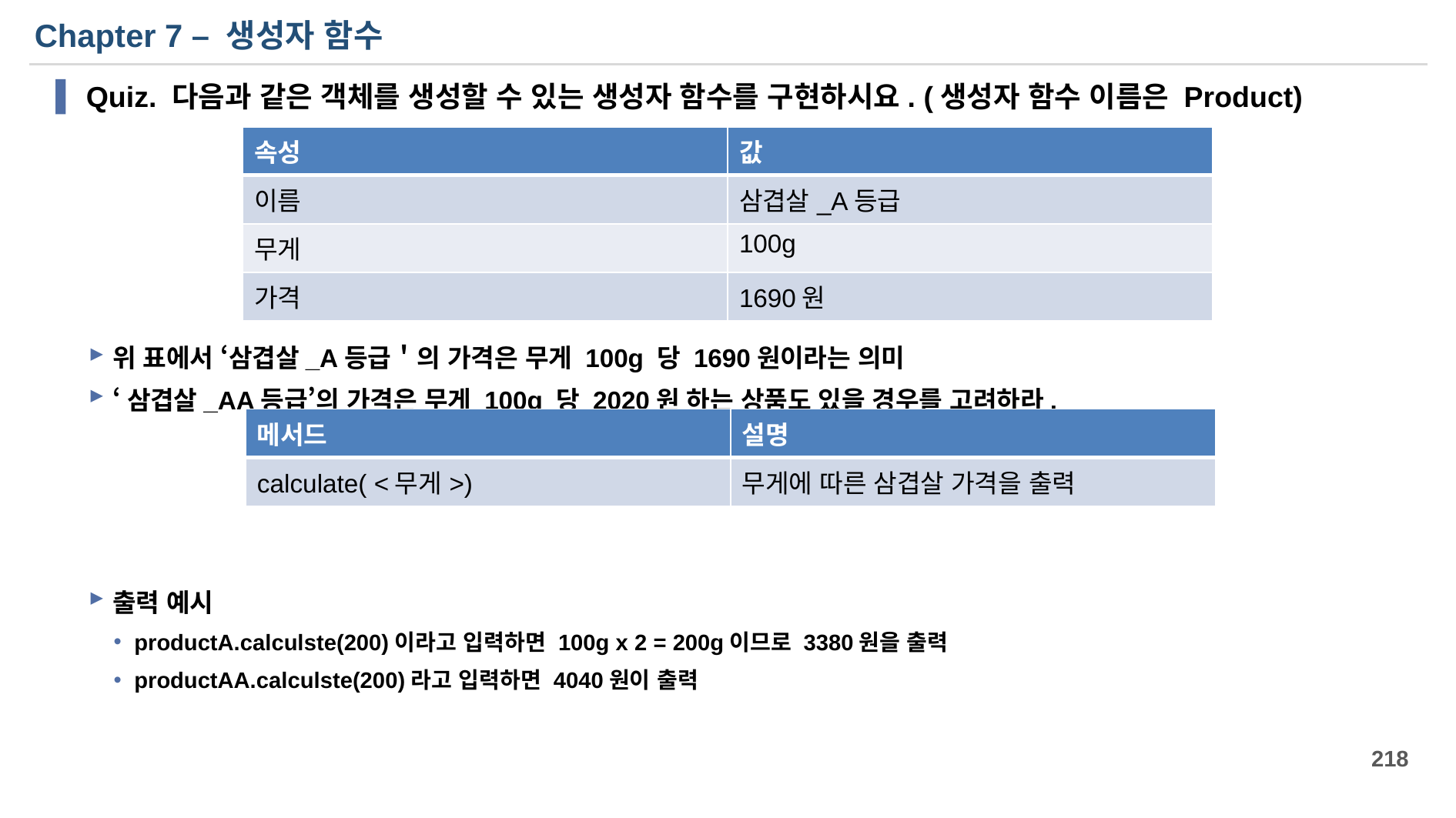

# Chapter 7 – 생성자 함수
Quiz. 다음과 같은 객체를 생성할 수 있는 생성자 함수를 구현하시요. (생성자 함수 이름은 Product)

위 표에서 ‘삼겹살_A등급＇의 가격은 무게 100g 당 1690원이라는 의미
‘삼겹살_AA등급’의 가격은 무게 100g 당 2020원 하는 상품도 있을 경우를 고려하라.

출력 예시
productA.calculste(200)이라고 입력하면 100g x 2 = 200g이므로 3380원을 출력
productAA.calculste(200)라고 입력하면 4040원이 출력

| 속성 | 값 |
| --- | --- |
| 이름 | 삼겹살\_A등급 |
| 무게 | 100g |
| 가격 | 1690원 |
| 메서드 | 설명 |
| --- | --- |
| calculate( <무게>) | 무게에 따른 삼겹살 가격을 출력 |
218